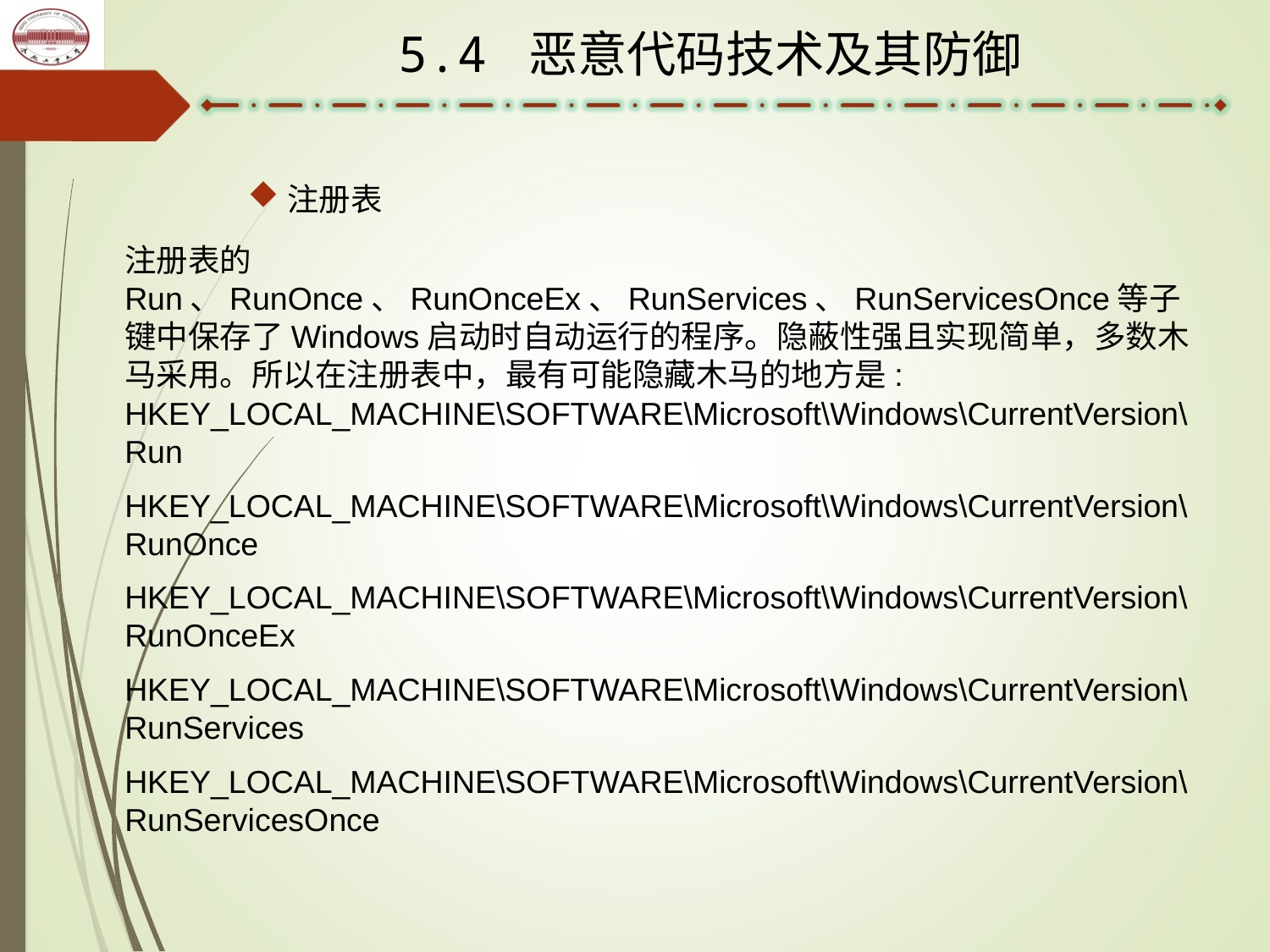

5.4 恶意代码技术及其防御
注册表
注册表的Run、RunOnce、RunOnceEx、RunServices、RunServicesOnce等子键中保存了Windows启动时自动运行的程序。隐蔽性强且实现简单，多数木马采用。所以在注册表中，最有可能隐藏木马的地方是:
HKEY_LOCAL_MACHINE\SOFTWARE\Microsoft\Windows\CurrentVersion\Run
HKEY_LOCAL_MACHINE\SOFTWARE\Microsoft\Windows\CurrentVersion\RunOnce
HKEY_LOCAL_MACHINE\SOFTWARE\Microsoft\Windows\CurrentVersion\RunOnceEx
HKEY_LOCAL_MACHINE\SOFTWARE\Microsoft\Windows\CurrentVersion\RunServices
HKEY_LOCAL_MACHINE\SOFTWARE\Microsoft\Windows\CurrentVersion\RunServicesOnce